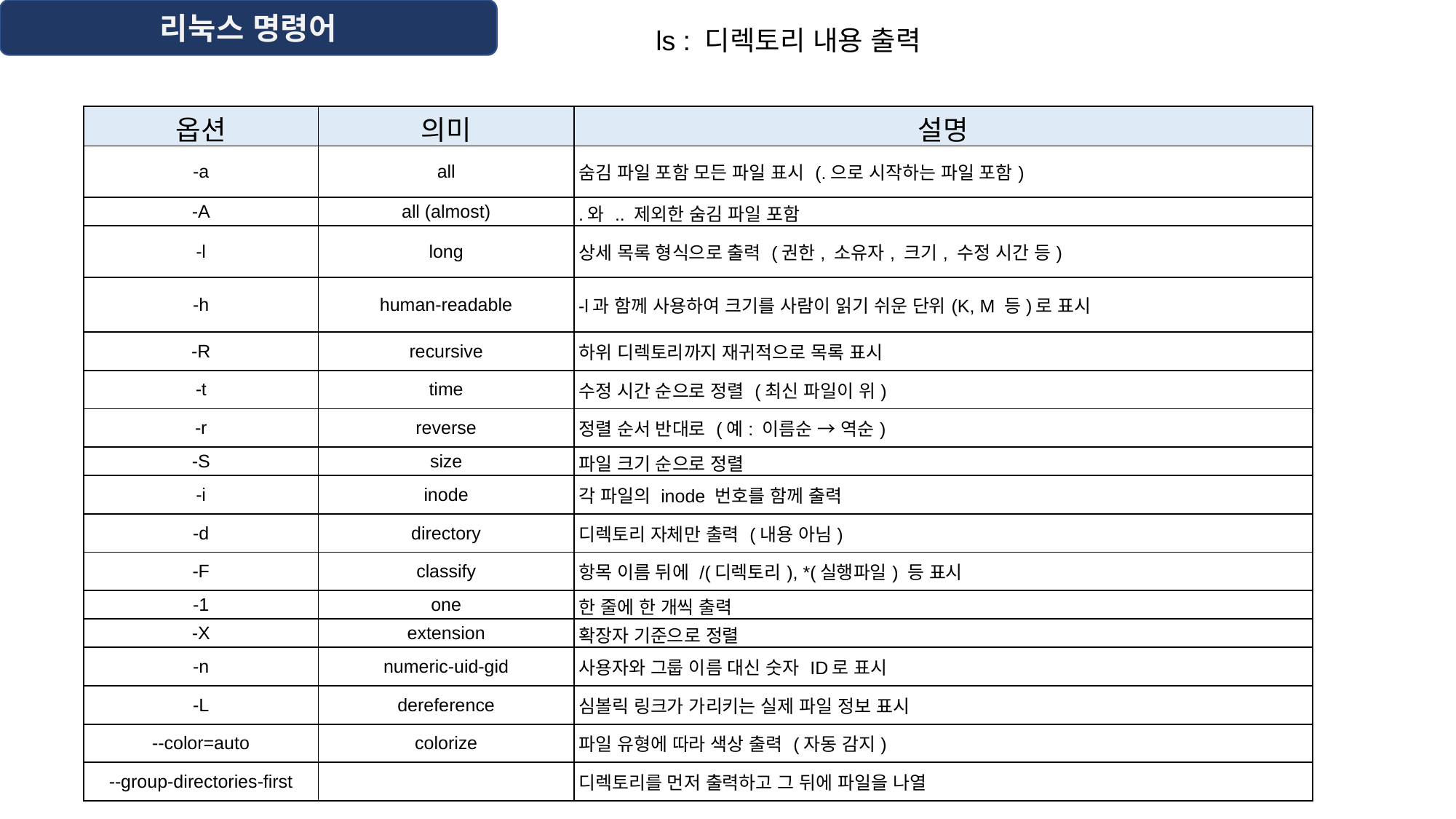

리눅스 명령어
ls : 디렉토리 내용 출력
| 옵션 | 의미 | 설명 |
| --- | --- | --- |
| -a | all | 숨김 파일 포함 모든 파일 표시 (.으로 시작하는 파일 포함) |
| -A | all (almost) | .와 .. 제외한 숨김 파일 포함 |
| -l | long | 상세 목록 형식으로 출력 (권한, 소유자, 크기, 수정 시간 등) |
| -h | human-readable | -l과 함께 사용하여 크기를 사람이 읽기 쉬운 단위(K, M 등)로 표시 |
| -R | recursive | 하위 디렉토리까지 재귀적으로 목록 표시 |
| -t | time | 수정 시간 순으로 정렬 (최신 파일이 위) |
| -r | reverse | 정렬 순서 반대로 (예: 이름순 → 역순) |
| -S | size | 파일 크기 순으로 정렬 |
| -i | inode | 각 파일의 inode 번호를 함께 출력 |
| -d | directory | 디렉토리 자체만 출력 (내용 아님) |
| -F | classify | 항목 이름 뒤에 /(디렉토리), \*(실행파일) 등 표시 |
| -1 | one | 한 줄에 한 개씩 출력 |
| -X | extension | 확장자 기준으로 정렬 |
| -n | numeric-uid-gid | 사용자와 그룹 이름 대신 숫자 ID로 표시 |
| -L | dereference | 심볼릭 링크가 가리키는 실제 파일 정보 표시 |
| --color=auto | colorize | 파일 유형에 따라 색상 출력 (자동 감지) |
| --group-directories-first |  | 디렉토리를 먼저 출력하고 그 뒤에 파일을 나열 |